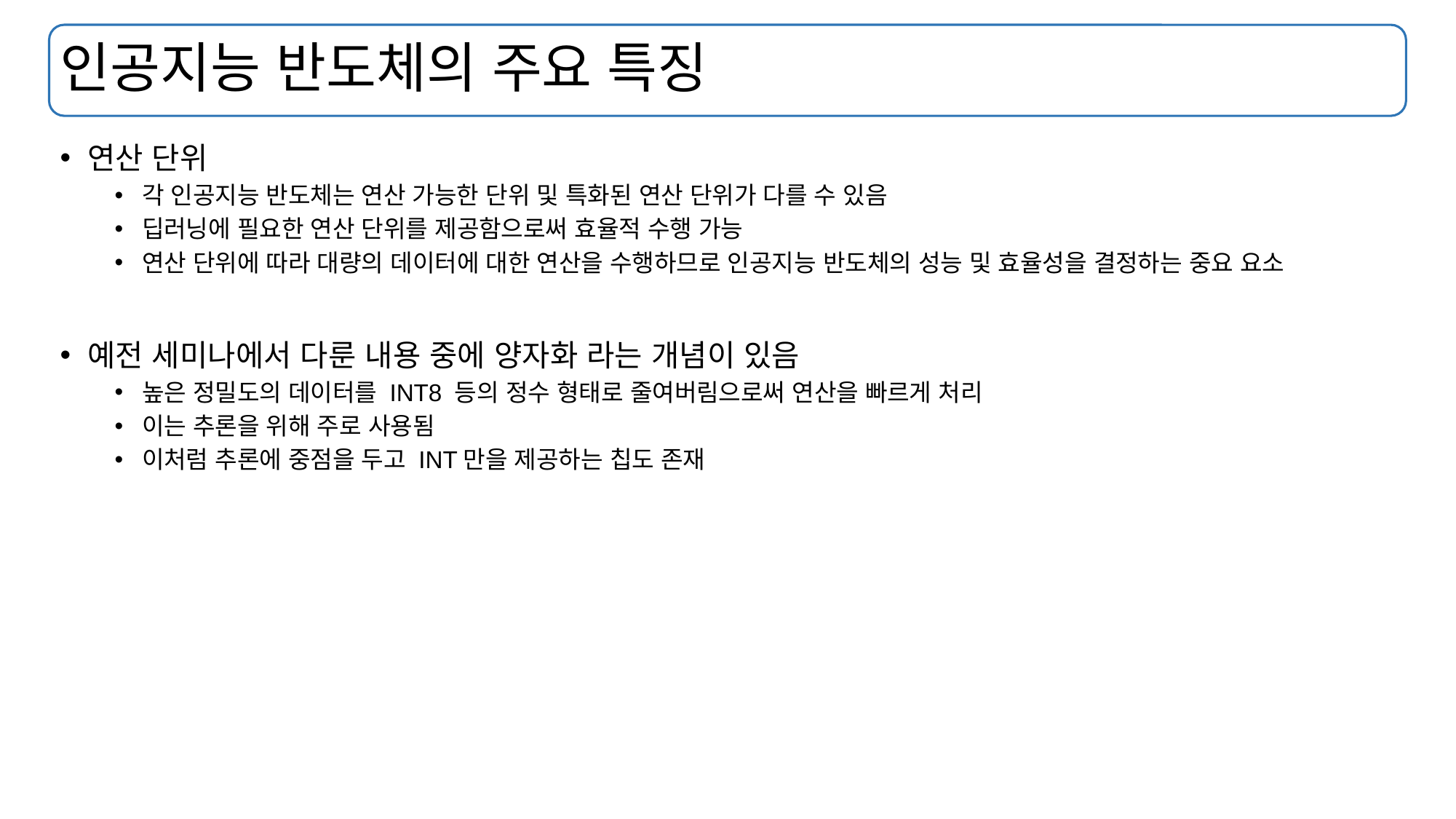

# 인공지능 반도체의 주요 특징
연산 단위
각 인공지능 반도체는 연산 가능한 단위 및 특화된 연산 단위가 다를 수 있음
딥러닝에 필요한 연산 단위를 제공함으로써 효율적 수행 가능
연산 단위에 따라 대량의 데이터에 대한 연산을 수행하므로 인공지능 반도체의 성능 및 효율성을 결정하는 중요 요소

예전 세미나에서 다룬 내용 중에 양자화 라는 개념이 있음
높은 정밀도의 데이터를 INT8 등의 정수 형태로 줄여버림으로써 연산을 빠르게 처리
이는 추론을 위해 주로 사용됨
이처럼 추론에 중점을 두고 INT만을 제공하는 칩도 존재